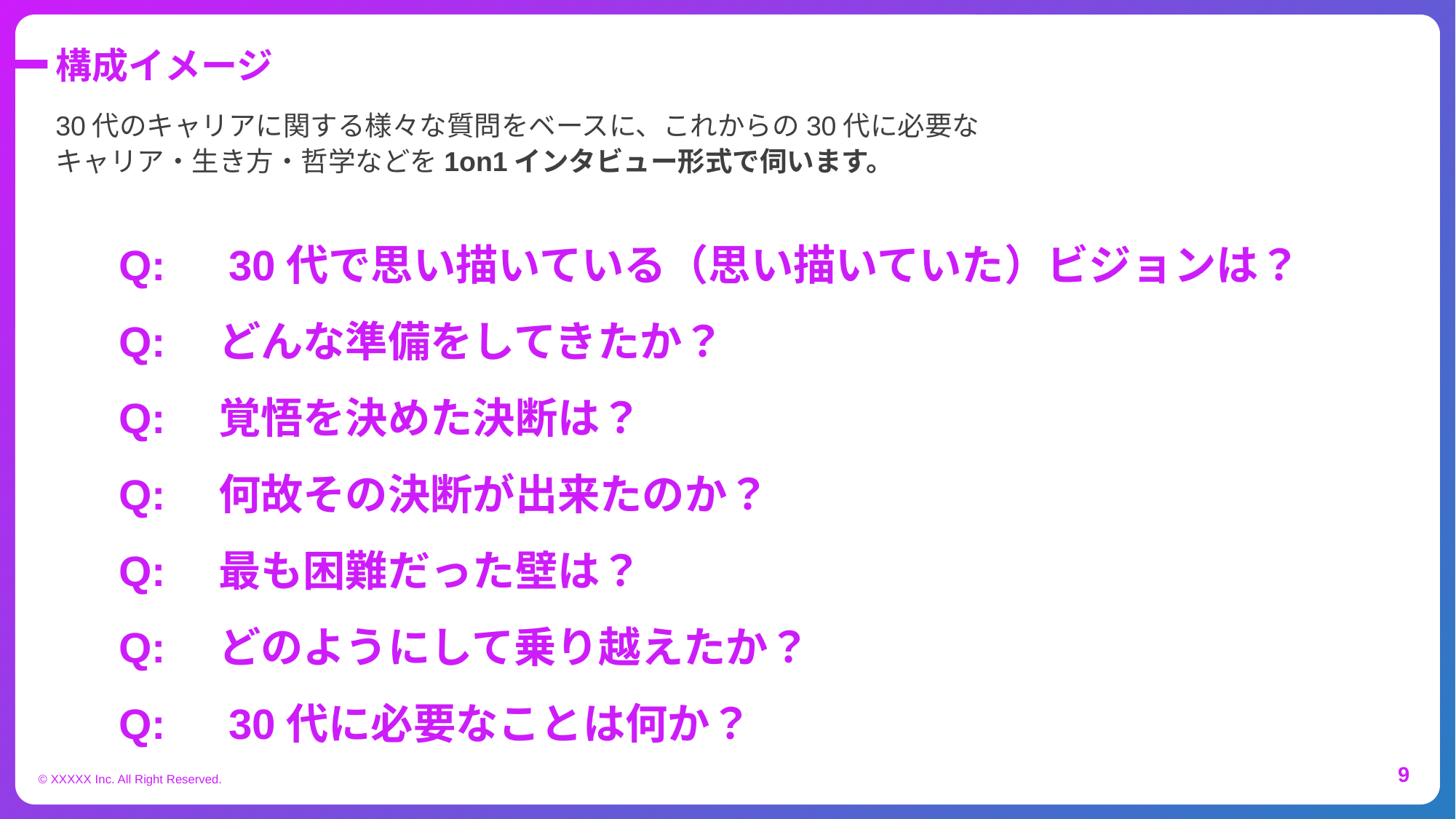

構成イメージ
30代のキャリアに関する様々な質問をベースに、これからの30代に必要な
キャリア・生き方・哲学などを1on1インタビュー形式で伺います。
Q:　30代で思い描いている（思い描いていた）ビジョンは？
Q:　どんな準備をしてきたか？
Q:　覚悟を決めた決断は？
Q:　何故その決断が出来たのか？
Q:　最も困難だった壁は？
Q:　どのようにして乗り越えたか？
Q:　30代に必要なことは何か？
9